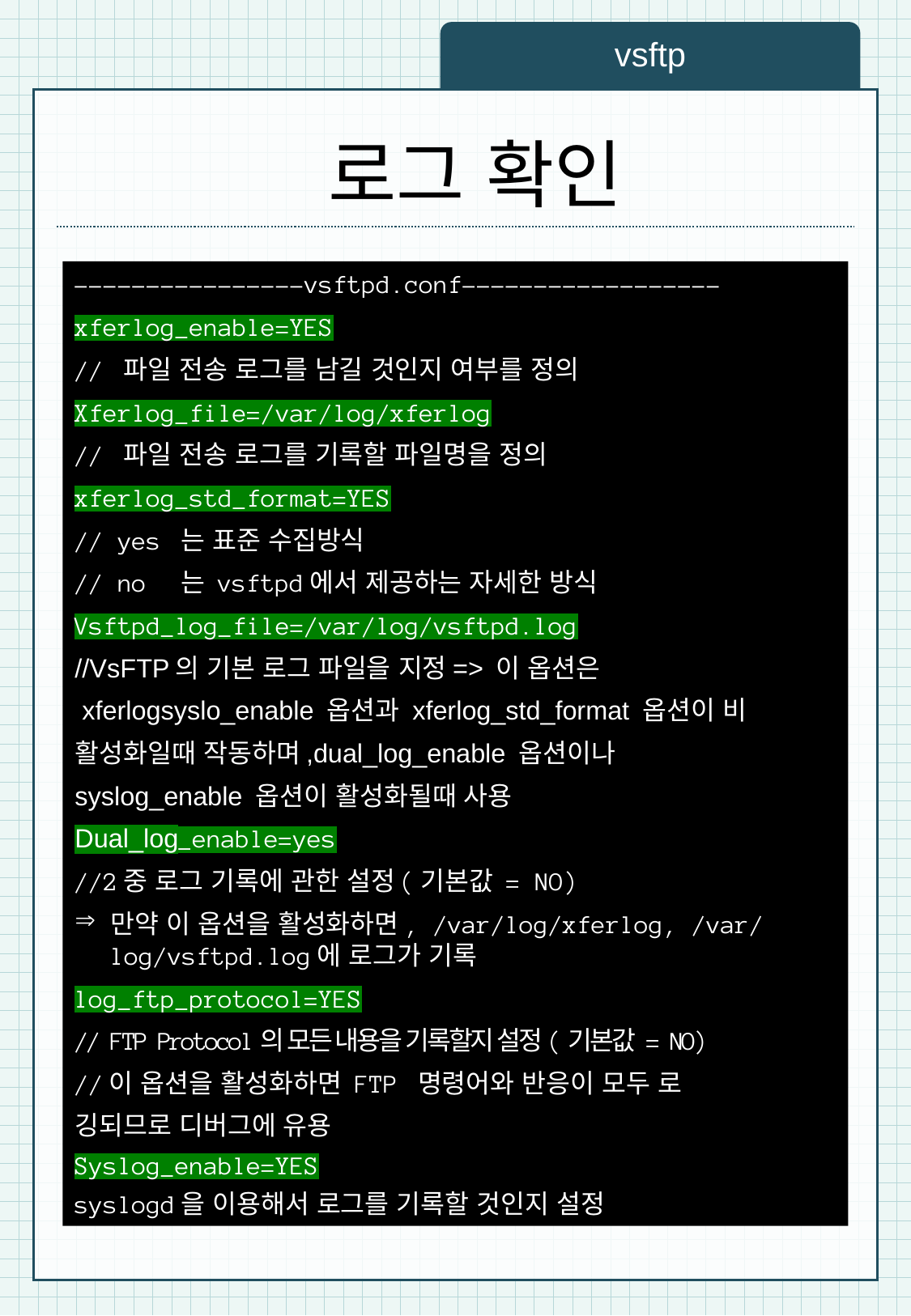

vsftp

로그 확인
----------------vsftpd.conf------------------
xferlog_enable=YES
// 파일 전송 로그를 남길 것인지 여부를 정의
Xferlog_file=/var/log/xferlog
// 파일 전송 로그를 기록할 파일명을 정의
xferlog_std_format=YES
// yes 는 표준 수집방식
// no  는 vsftpd에서 제공하는 자세한 방식
Vsftpd_log_file=/var/log/vsftpd.log
//VsFTP의 기본 로그 파일을 지정=> 이 옵션은
 xferlogsyslo_enable 옵션과 xferlog_std_format 옵션이 비
활성화일때 작동하며,dual_log_enable 옵션이나
syslog_enable 옵션이 활성화될때 사용
Dual_log_enable=yes
//2중 로그 기록에 관한 설정(기본값 = NO)
만약 이 옵션을 활성화하면, /var/log/xferlog, /var/log/vsftpd.log에 로그가 기록
log_ftp_protocol=YES
// FTP Protocol의 모든 내용을 기록할지 설정(기본값 = NO)
//이 옵션을 활성화하면 FTP 명령어와 반응이 모두 로
깅되므로 디버그에 유용
Syslog_enable=YES
syslogd을 이용해서 로그를 기록할 것인지 설정